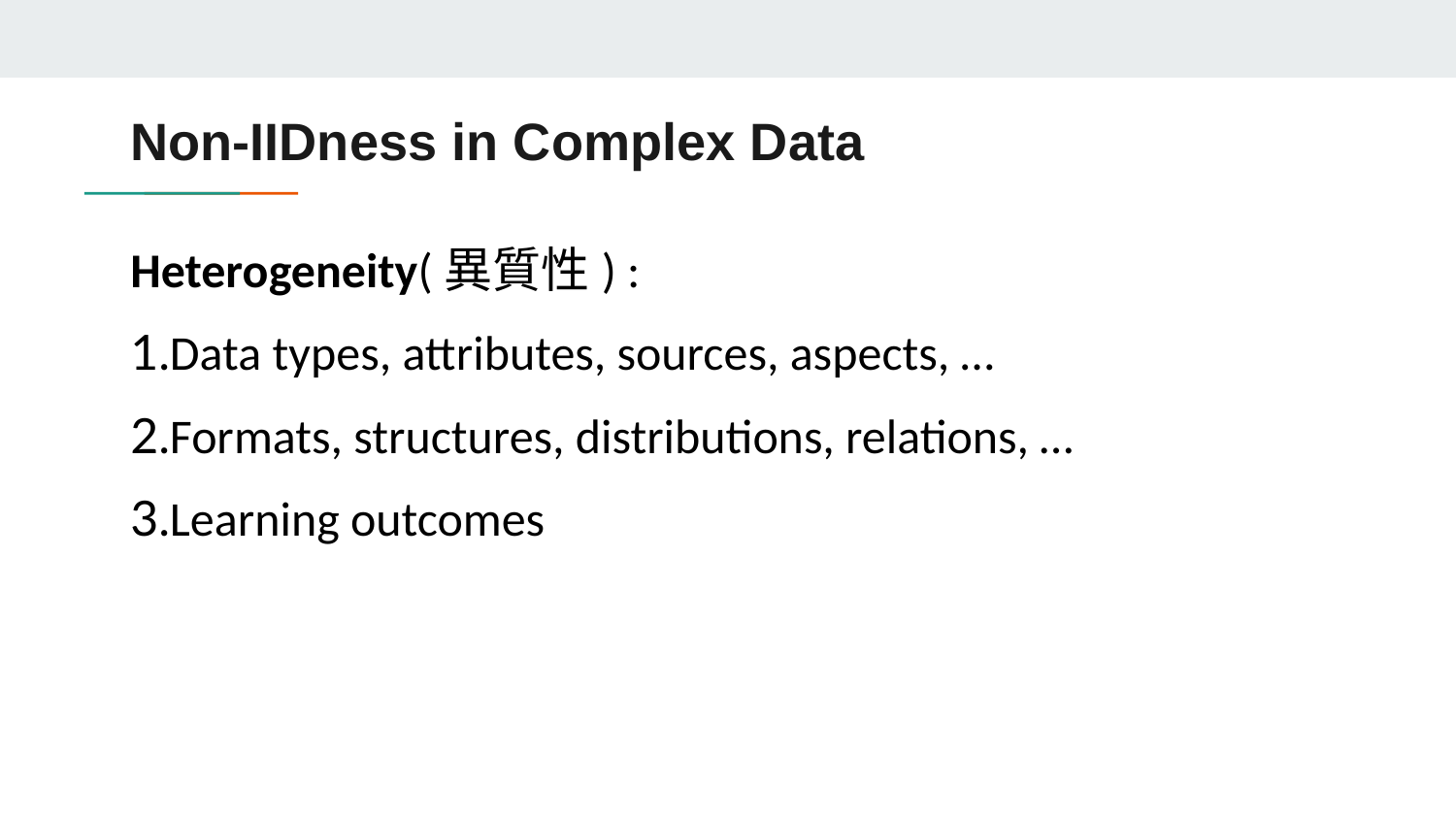

# Non-IIDness in Complex Data
Heterogeneity(異質性) :
1.Data types, attributes, sources, aspects, …
2.Formats, structures, distributions, relations, …
3.Learning outcomes